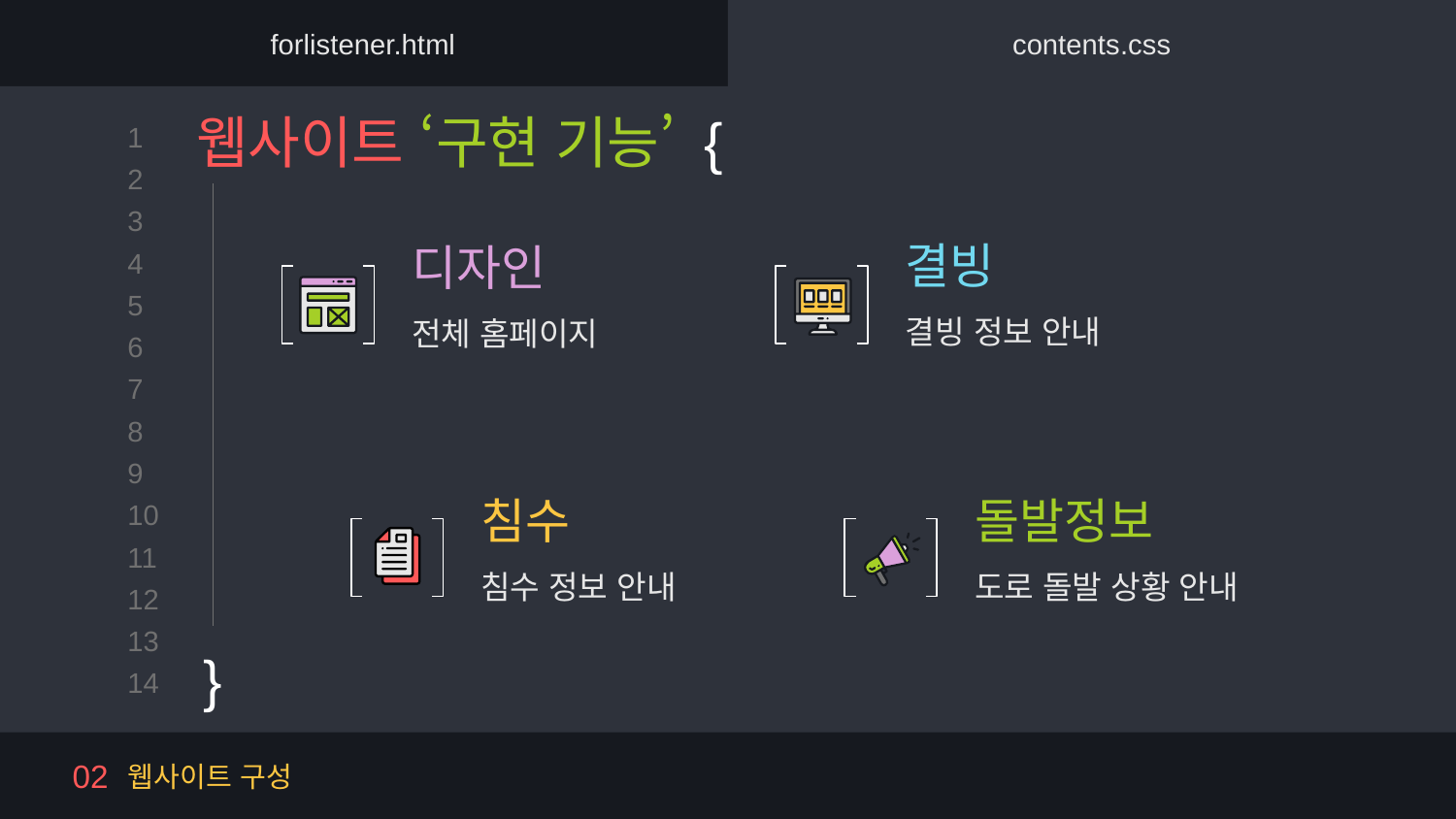

forlistener.html
contents.css
# 웹사이트 ‘구현 기능’ {
}
결빙
디자인

결빙 정보 안내
전체 홈페이지
침수
돌발정보

도로 돌발 상황 안내
침수 정보 안내
웹사이트 구성
02